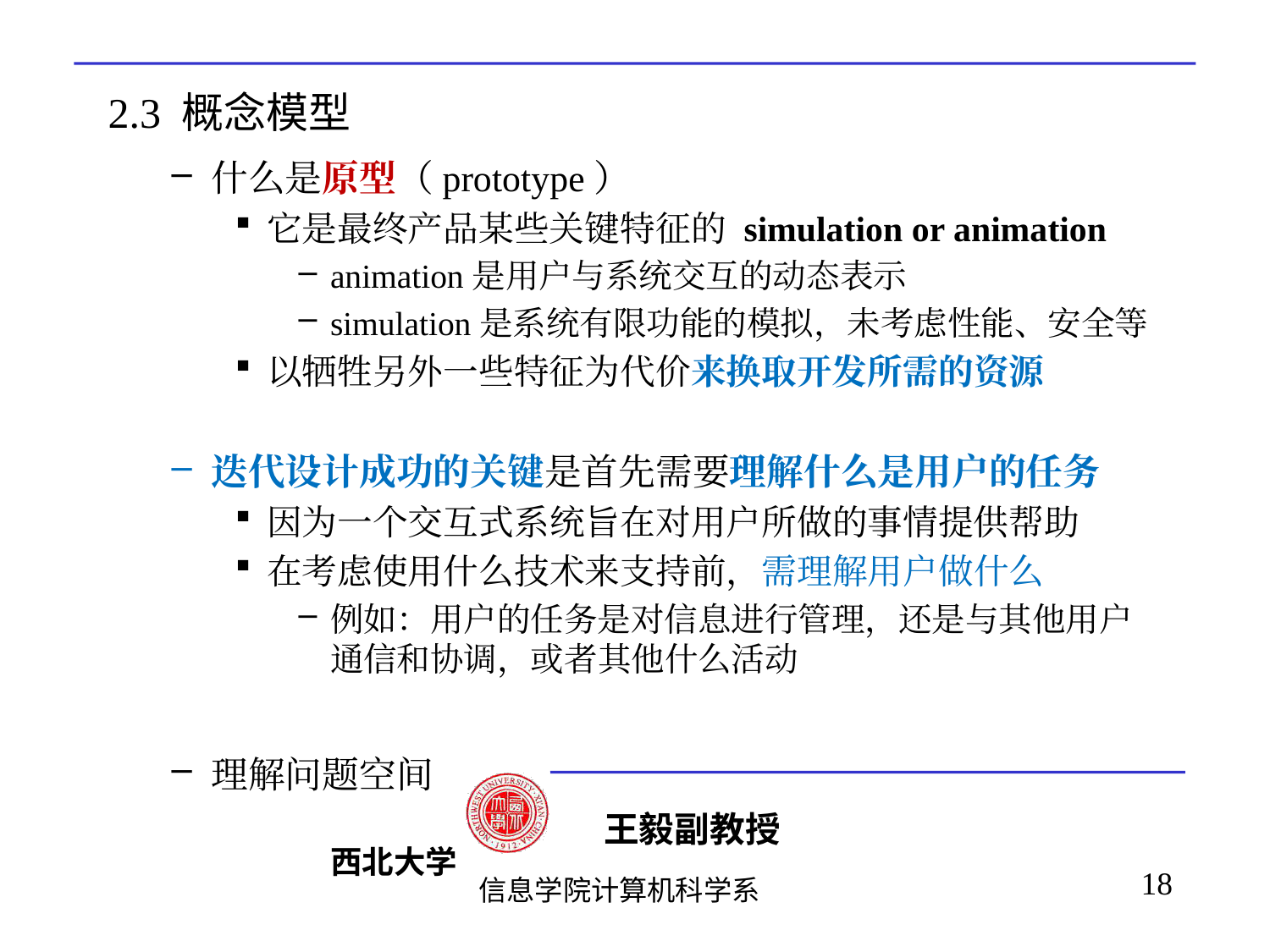

# 2.3 概念模型
什么是原型（prototype）
它是最终产品某些关键特征的 simulation or animation
animation是用户与系统交互的动态表示
simulation是系统有限功能的模拟，未考虑性能、安全等
以牺牲另外一些特征为代价来换取开发所需的资源

迭代设计成功的关键是首先需要理解什么是用户的任务
因为一个交互式系统旨在对用户所做的事情提供帮助
在考虑使用什么技术来支持前，需理解用户做什么
例如：用户的任务是对信息进行管理，还是与其他用户通信和协调，或者其他什么活动

理解问题空间
18